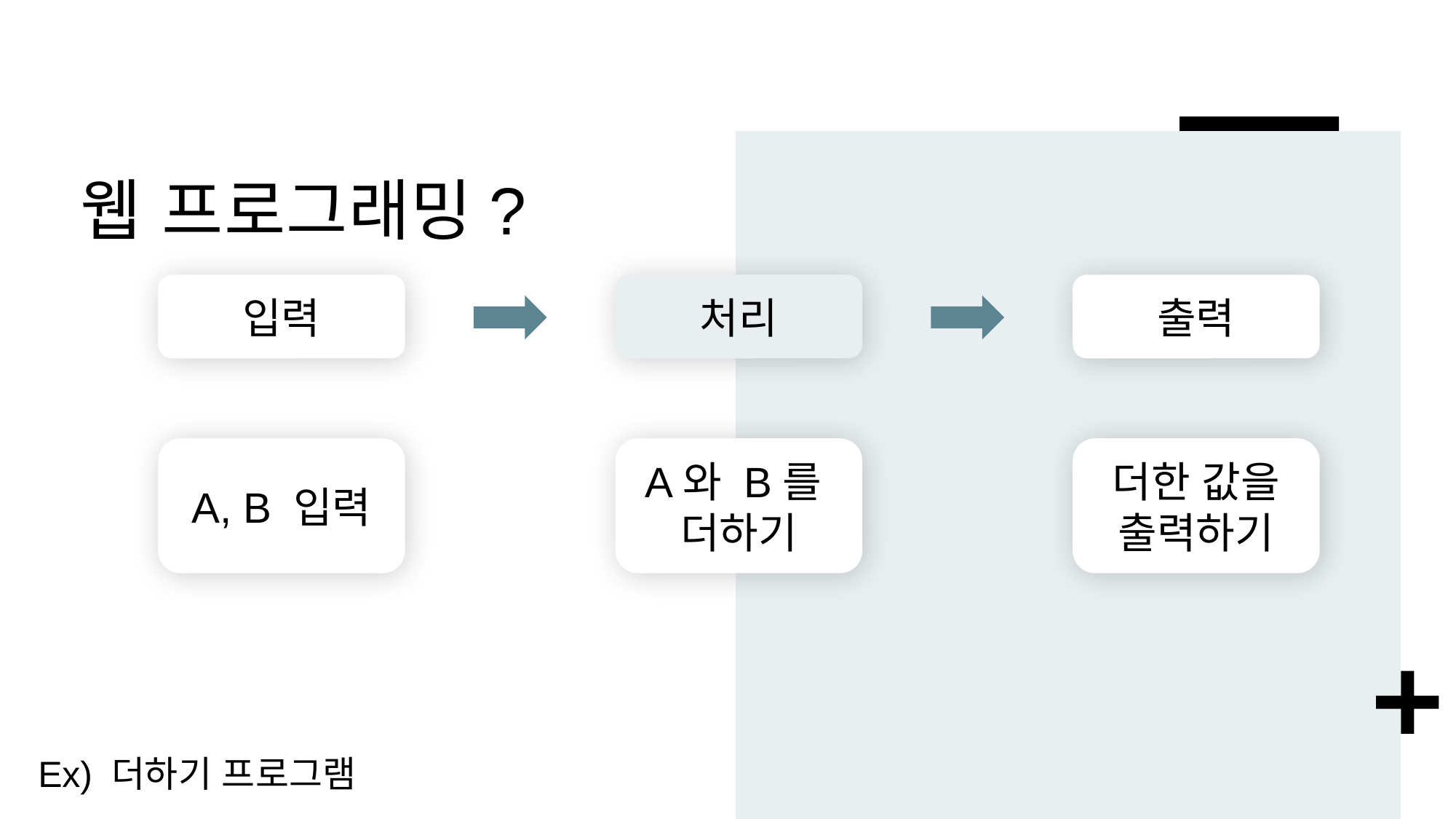

# 웹 프로그래밍?
입력
처리
출력

A, B 입력
A와 B를
더하기
더한 값을
출력하기
Ex) 더하기 프로그램